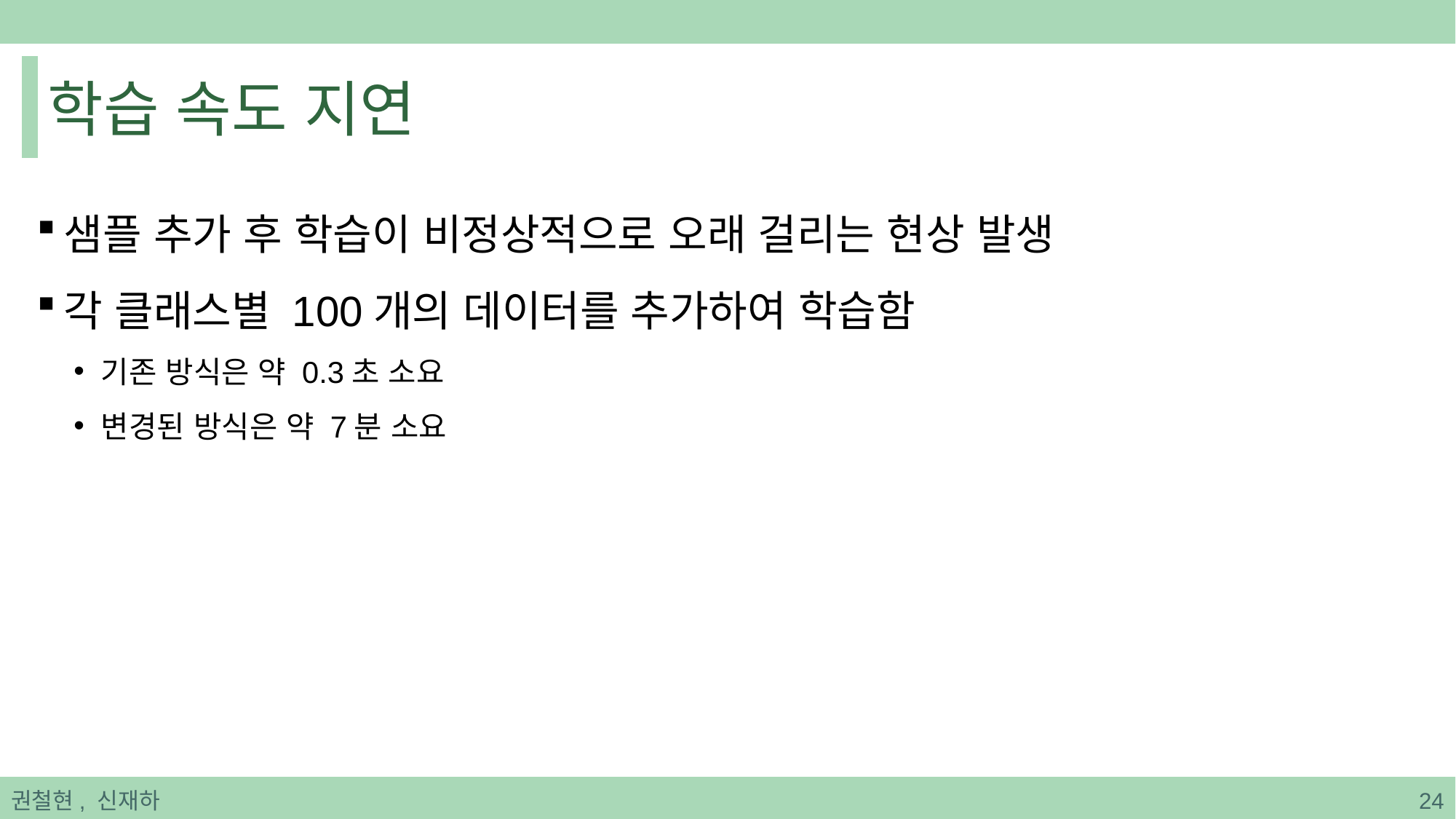

# 학습 속도 지연
샘플 추가 후 학습이 비정상적으로 오래 걸리는 현상 발생
각 클래스별 100개의 데이터를 추가하여 학습함
기존 방식은 약 0.3초 소요
변경된 방식은 약 7분 소요
권철현, 신재하
24